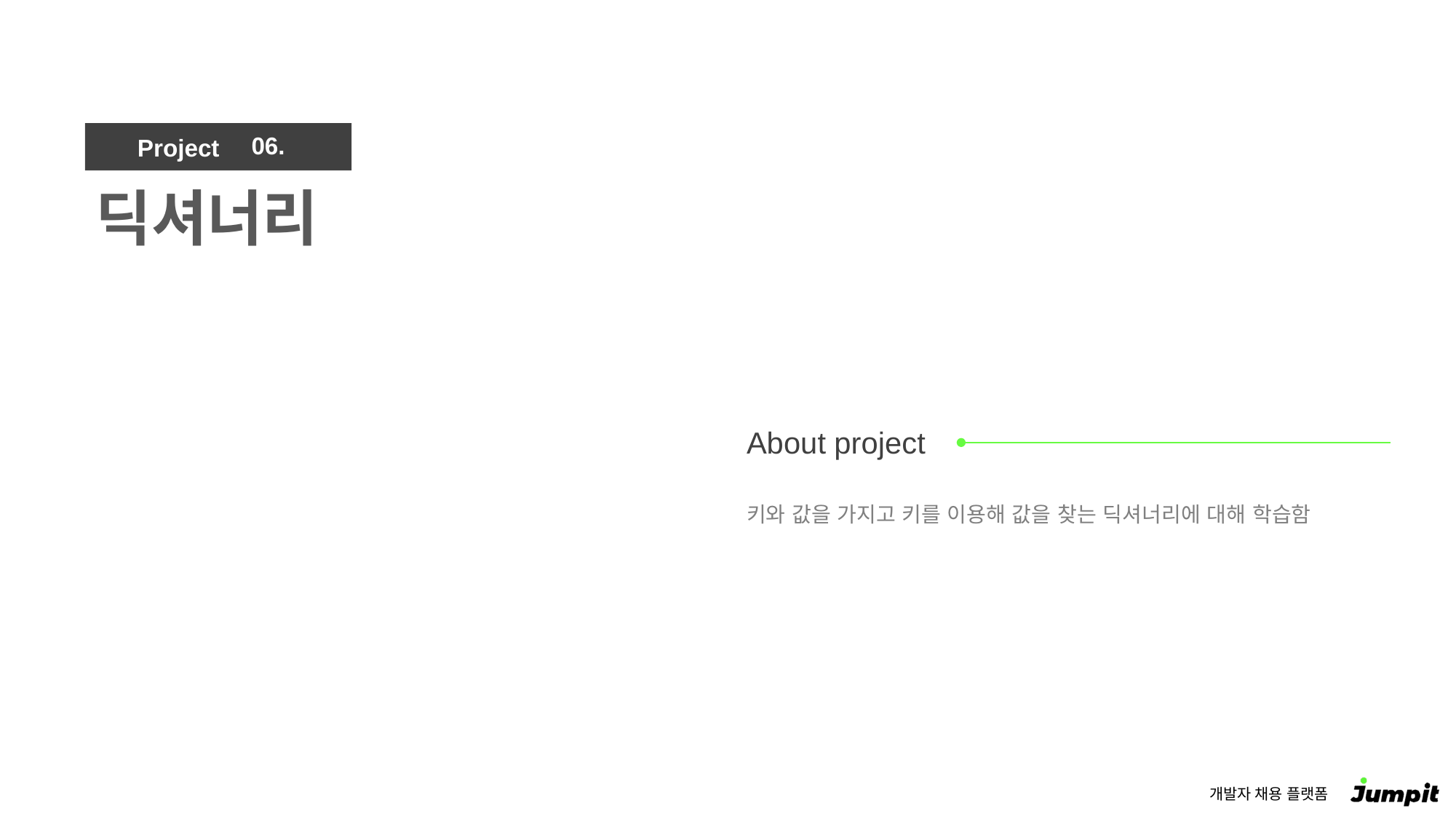

06.
딕셔너리
키와 값을 가지고 키를 이용해 값을 찾는 딕셔너리에 대해 학습함